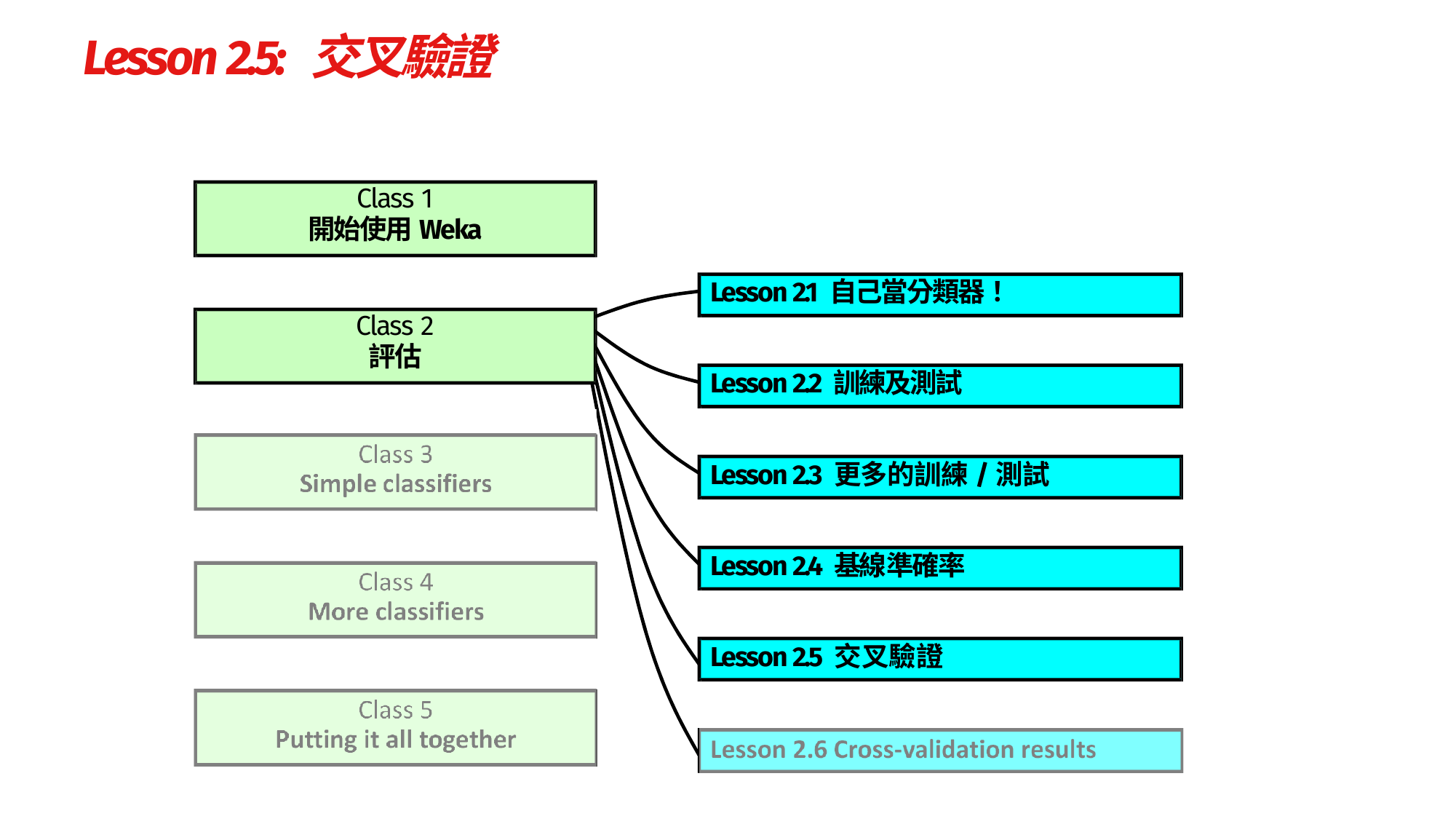

# Lesson 2.5: 交叉驗證

Class 1
開始使用Weka
Lesson 2.1 自己當分類器！

Class 2
評估

Lesson 2.2 訓練及測試

Class 3
Simple classifiers

Class 4
More classifiers

Class 5
Putting it all together

Lesson 2.3 更多的訓練/測試

Lesson 2.4 基線準確率

Lesson 2.5 交叉驗證

Lesson 2.6 Cross‐validation results